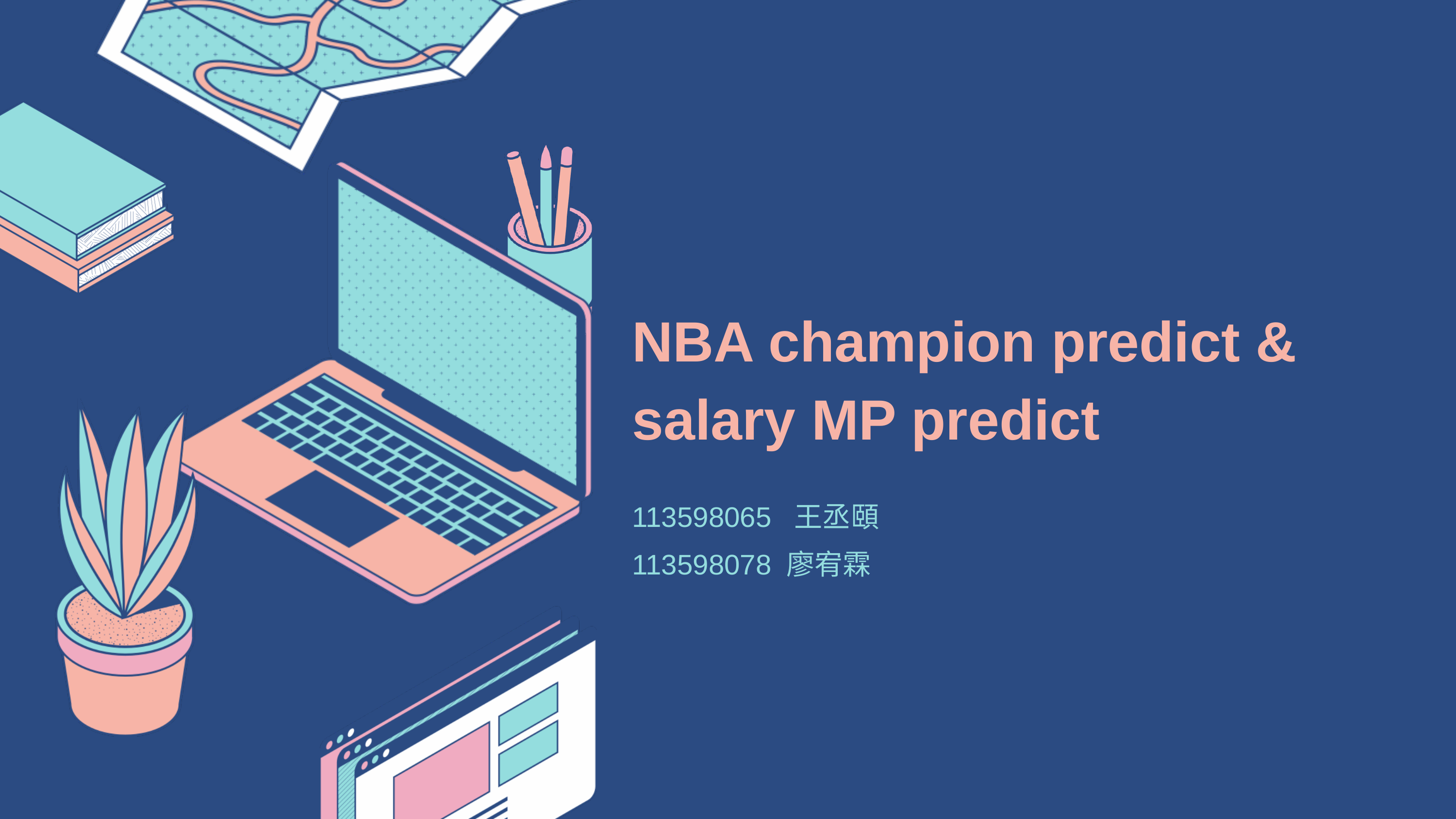

NBA champion predict & salary MP predict
113598065  王丞頤
113598078 廖宥霖